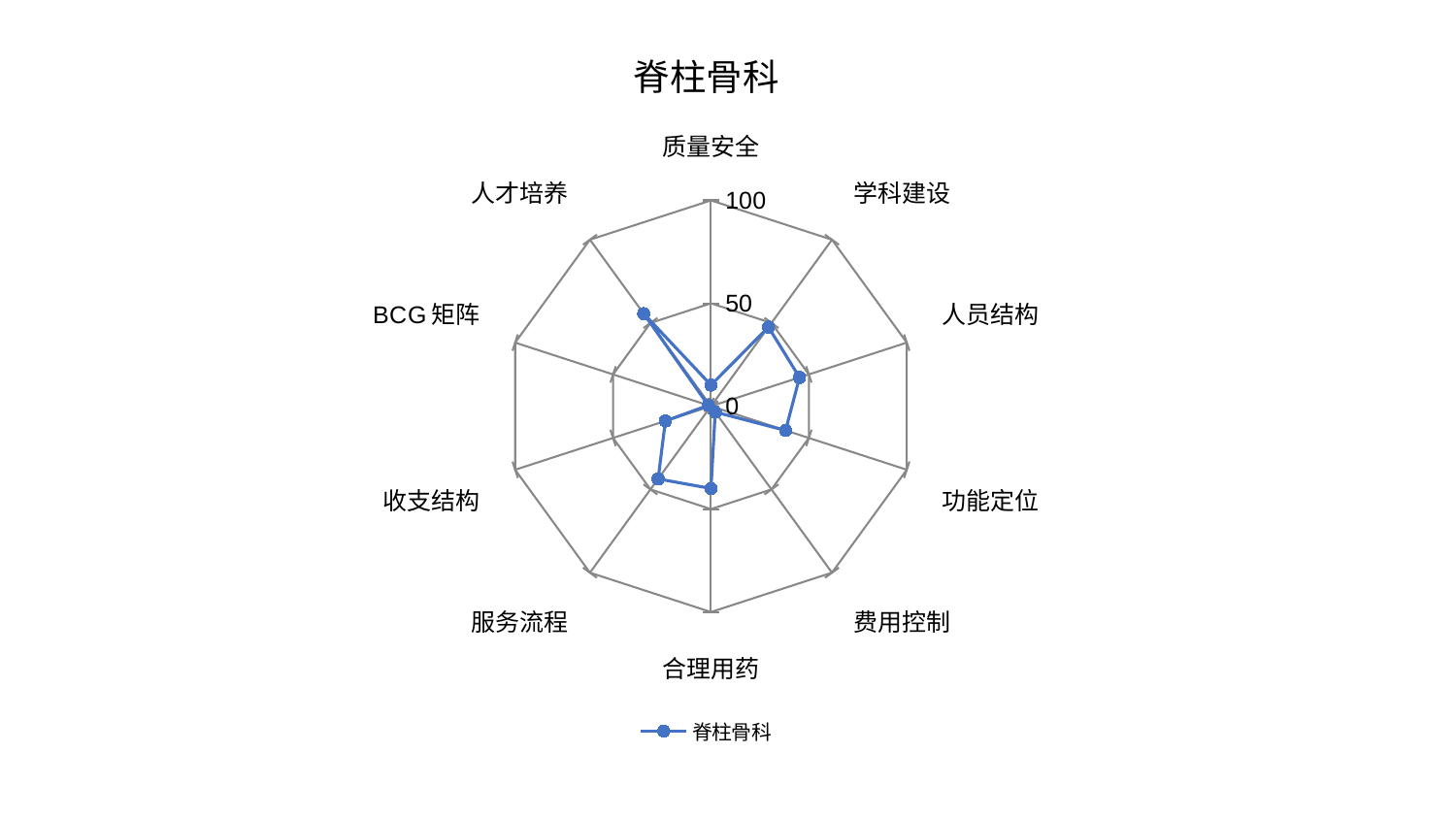

### Chart: 脊柱骨科

| Category | 脊柱骨科 |
|---|---|
| 质量安全 | 10.233267840780279 |
| 学科建设 | 47.51230183242271 |
| 人员结构 | 45.22856544516948 |
| 功能定位 | 38.108881249946315 |
| 费用控制 | 3.5358135973832967 |
| 合理用药 | 39.99811432088125 |
| 服务流程 | 43.68813820438993 |
| 收支结构 | 23.27503436475505 |
| BCG矩阵 | 1.3402429303943477 |
| 人才培养 | 55.6023621730641 |
155